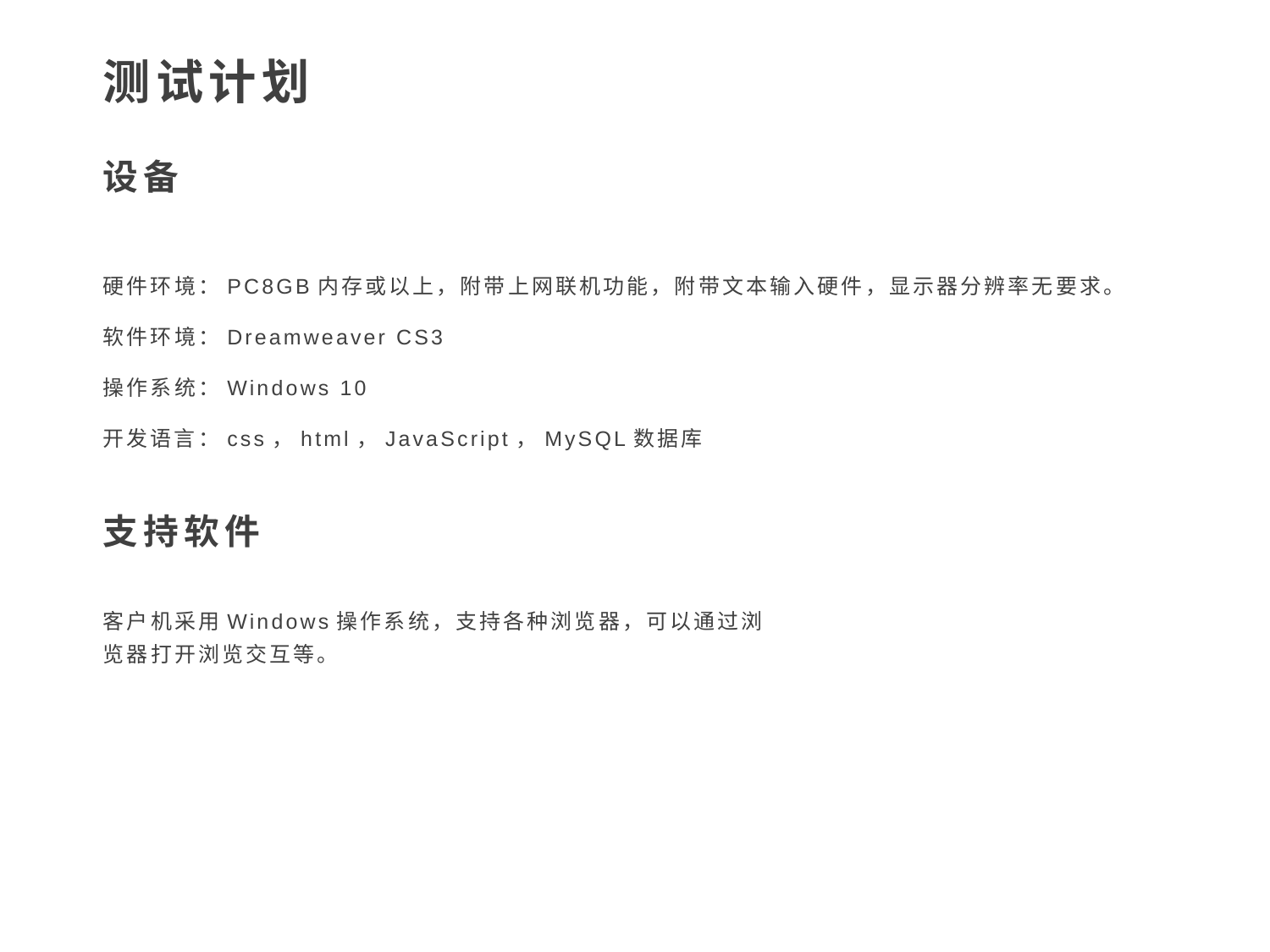

测试计划
设备
硬件环境：PC8GB内存或以上，附带上网联机功能，附带文本输入硬件，显示器分辨率无要求。
软件环境：Dreamweaver CS3
操作系统：Windows 10
开发语言：css，html，JavaScript，MySQL数据库
支持软件
客户机采用Windows操作系统，支持各种浏览器，可以通过浏览器打开浏览交互等。